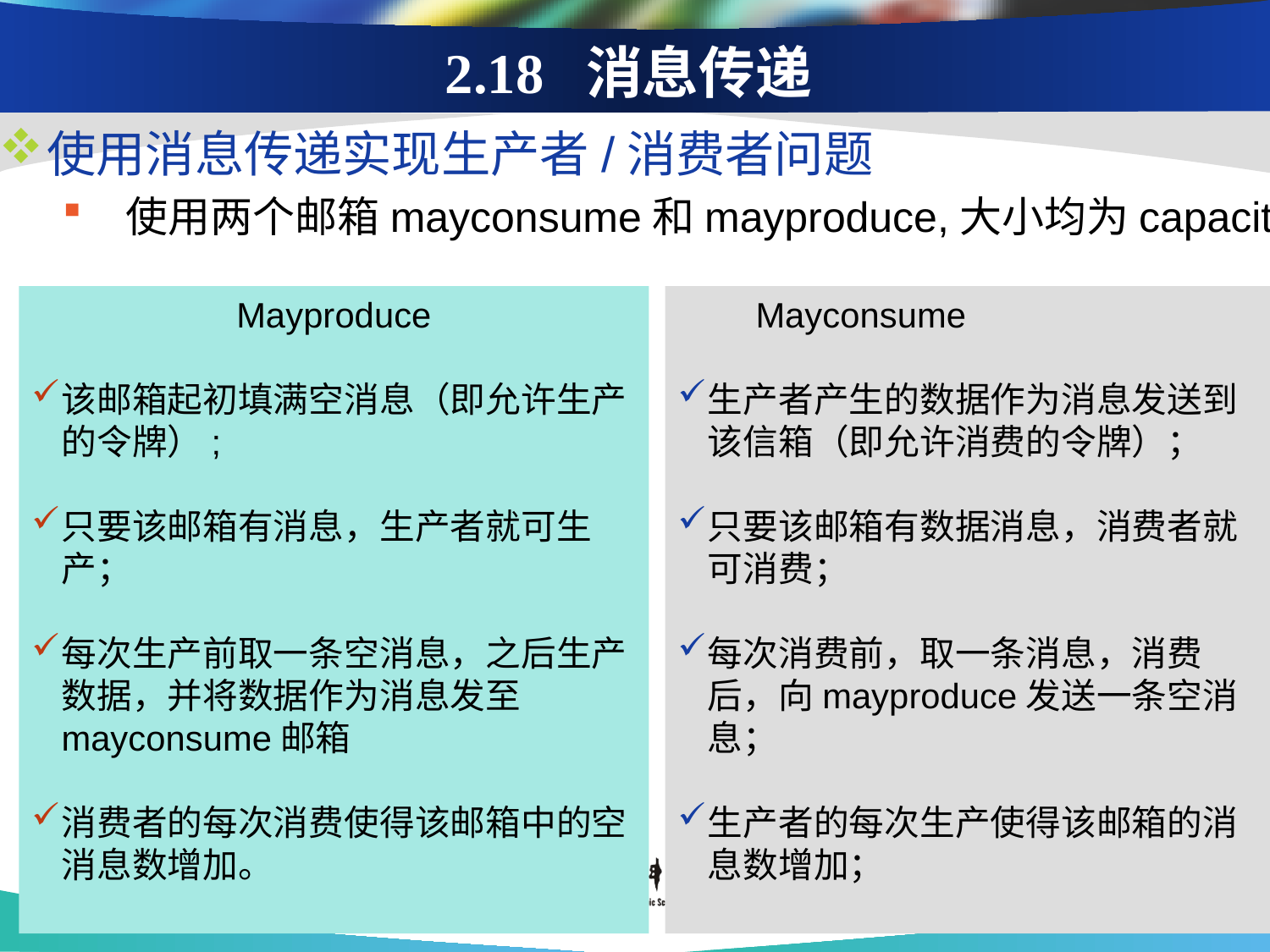

2.18  消息传递
使用消息传递实现生产者/消费者问题
使用两个邮箱mayconsume和mayproduce,大小均为capacity
        Mayconsume

生产者产生的数据作为消息发送到该信箱（即允许消费的令牌）；

只要该邮箱有数据消息，消费者就可消费；

每次消费前，取一条消息，消费后，向mayproduce发送一条空消息；

生产者的每次生产使得该邮箱的消息数增加；

Mayproduce

该邮箱起初填满空消息（即允许生产的令牌）;

只要该邮箱有消息，生产者就可生产；

每次生产前取一条空消息，之后生产数据，并将数据作为消息发至mayconsume邮箱

消费者的每次消费使得该邮箱中的空消息数增加。